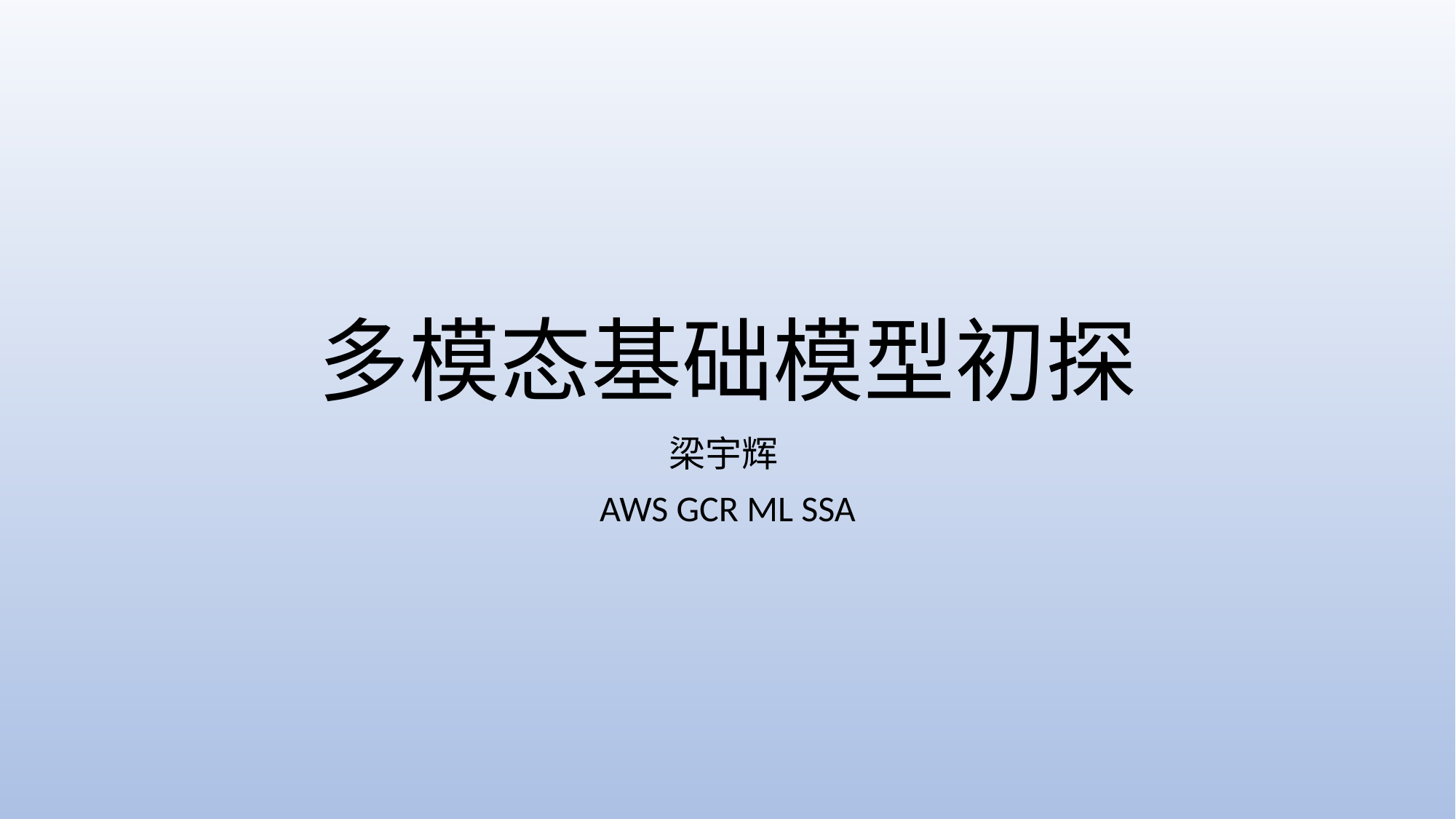

# 多模态基础模型初探
梁宇辉
AWS GCR ML SSA